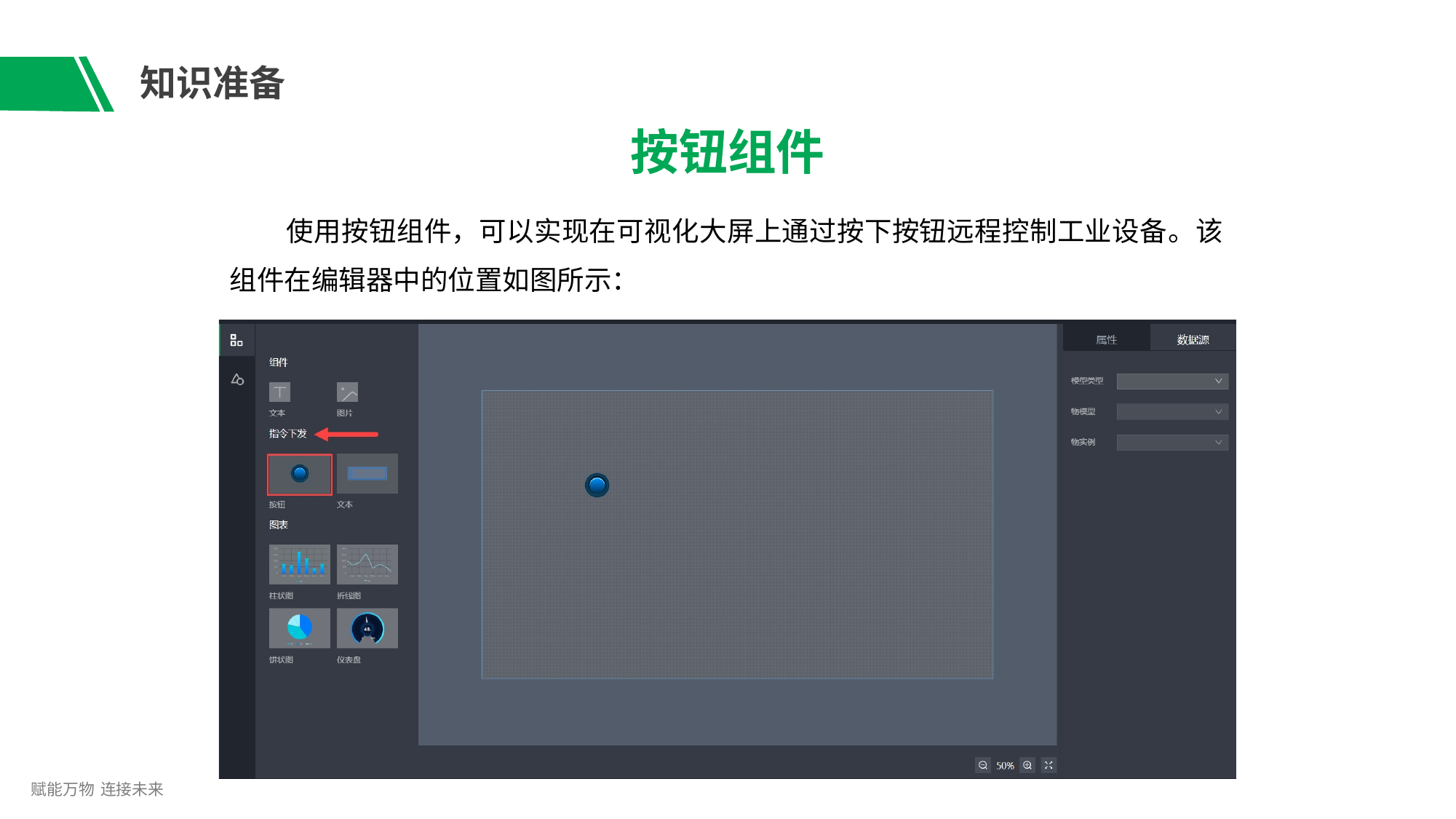

# 知识准备
按钮组件
使用按钮组件，可以实现在可视化大屏上通过按下按钮远程控制工业设备。该 组件在编辑器中的位置如图所示：

赋能万物 连接未来